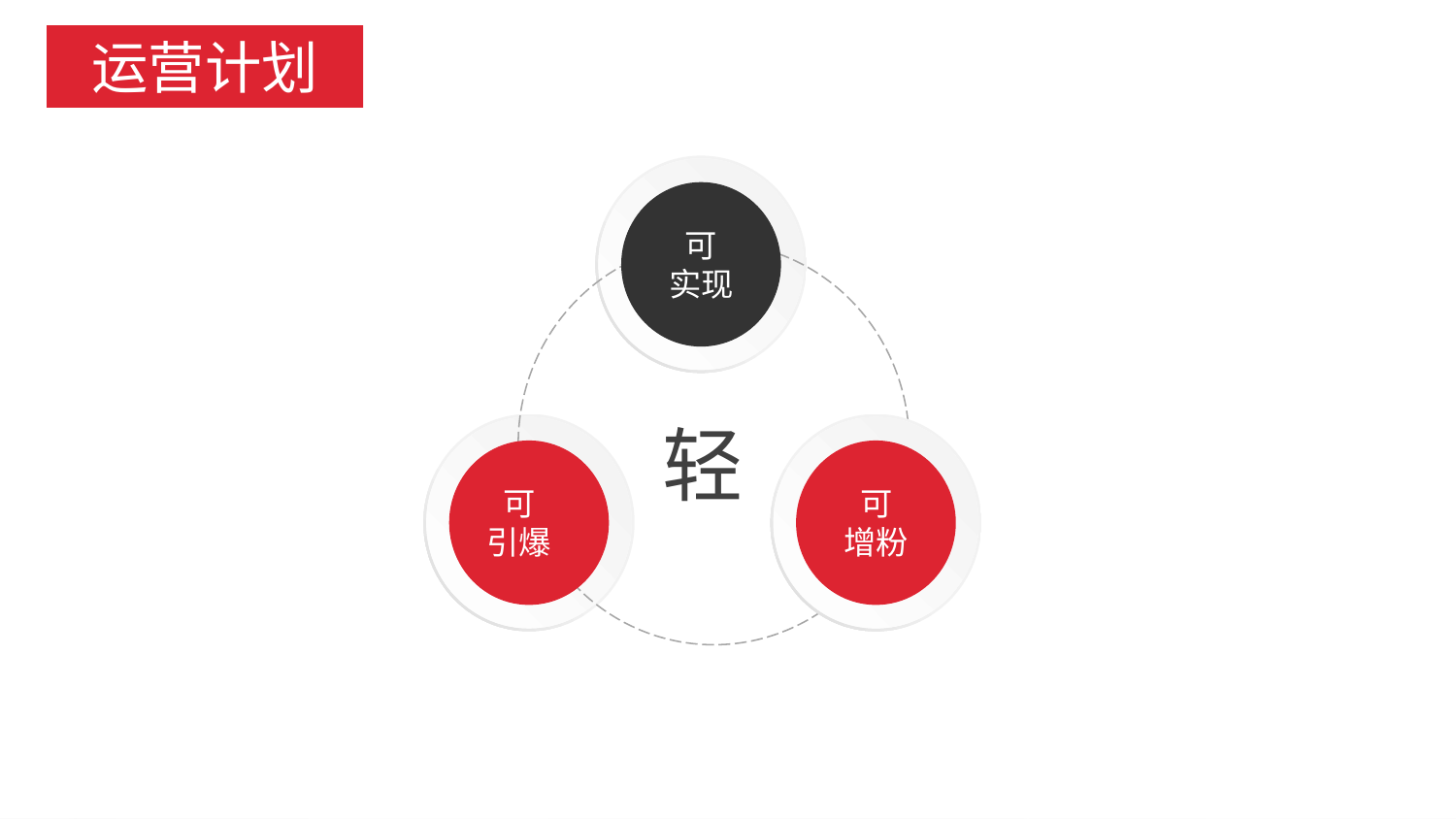

运营计划

可
实现

轻

可
引爆

可
增粉